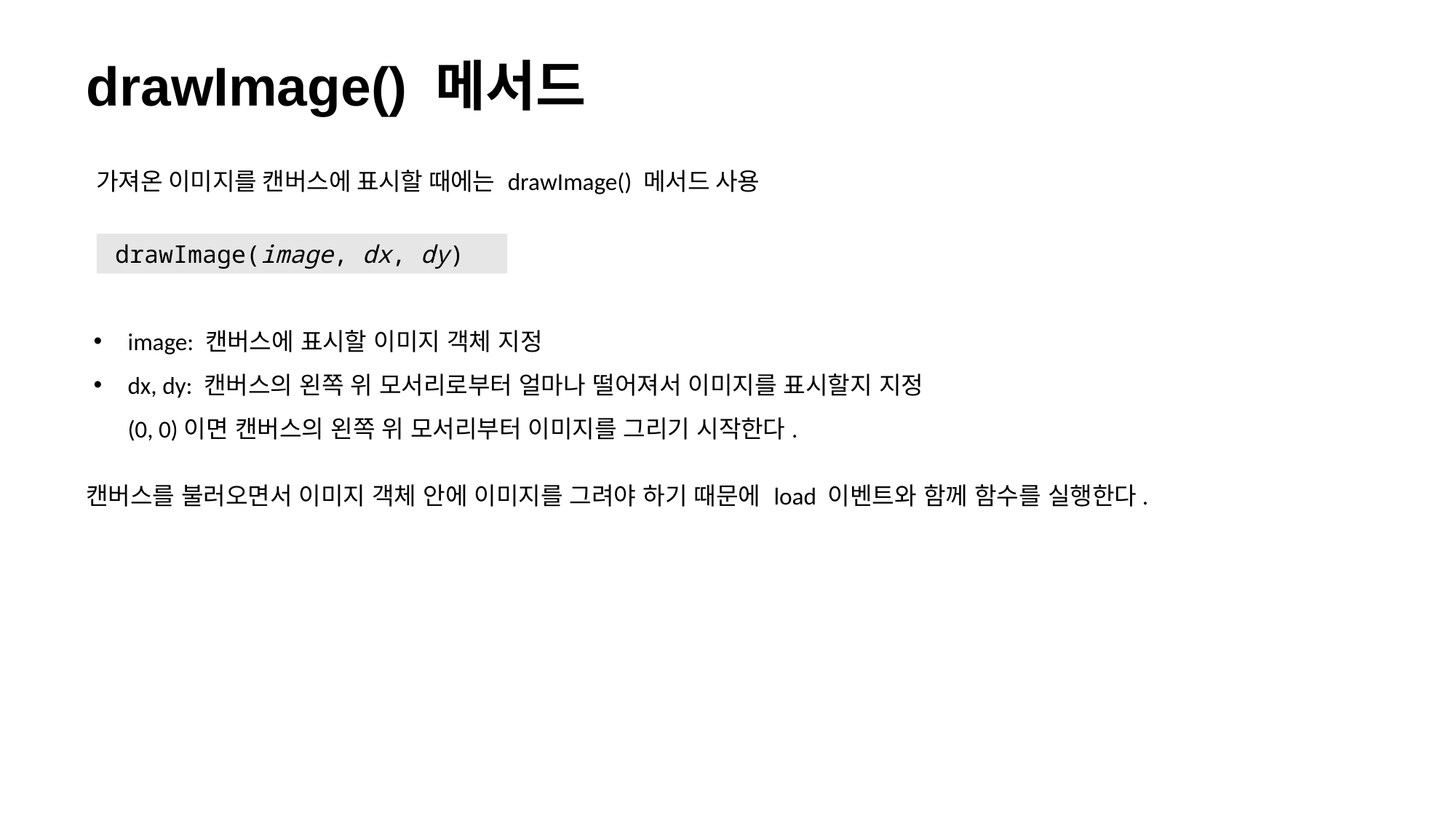

# drawImage() 메서드
가져온 이미지를 캔버스에 표시할 때에는 drawImage() 메서드 사용
drawImage(image, dx, dy)
image: 캔버스에 표시할 이미지 객체 지정
dx, dy: 캔버스의 왼쪽 위 모서리로부터 얼마나 떨어져서 이미지를 표시할지 지정
(0, 0)이면 캔버스의 왼쪽 위 모서리부터 이미지를 그리기 시작한다.
캔버스를 불러오면서 이미지 객체 안에 이미지를 그려야 하기 때문에 load 이벤트와 함께 함수를 실행한다.